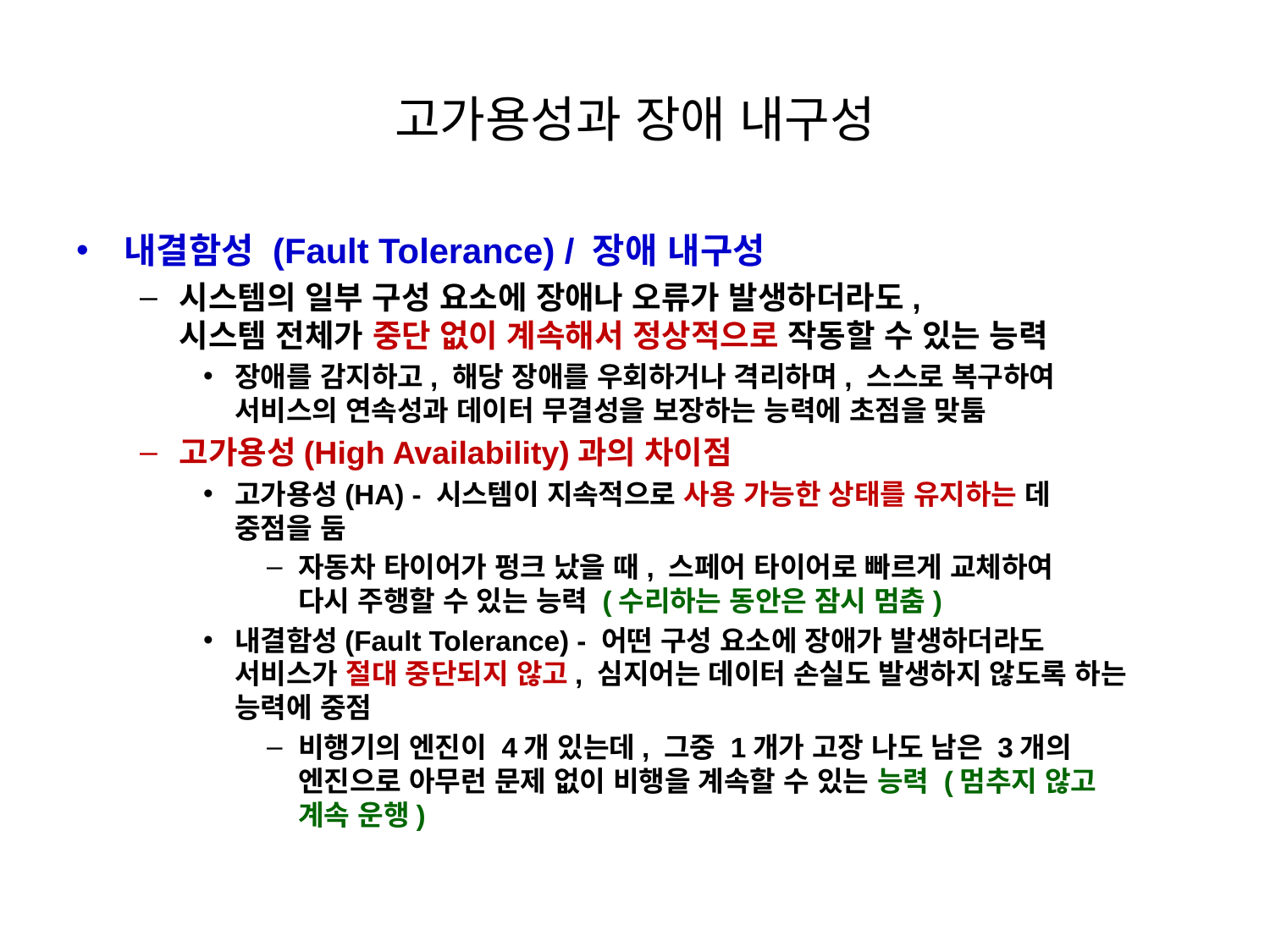

# 고가용성과 장애 내구성
내결함성 (Fault Tolerance) / 장애 내구성
시스템의 일부 구성 요소에 장애나 오류가 발생하더라도,
시스템 전체가 중단 없이 계속해서 정상적으로 작동할 수 있는 능력
장애를 감지하고, 해당 장애를 우회하거나 격리하며, 스스로 복구하여
서비스의 연속성과 데이터 무결성을 보장하는 능력에 초점을 맞툼
고가용성(High Availability)과의 차이점
고가용성(HA) - 시스템이 지속적으로 사용 가능한 상태를 유지하는 데
중점을 둠
자동차 타이어가 펑크 났을 때, 스페어 타이어로 빠르게 교체하여
다시 주행할 수 있는 능력 (수리하는 동안은 잠시 멈춤)
내결함성(Fault Tolerance) - 어떤 구성 요소에 장애가 발생하더라도
서비스가 절대 중단되지 않고, 심지어는 데이터 손실도 발생하지 않도록 하는 능력에 중점
비행기의 엔진이 4개 있는데, 그중 1개가 고장 나도 남은 3개의
엔진으로 아무런 문제 없이 비행을 계속할 수 있는 능력 (멈추지 않고
계속 운행)